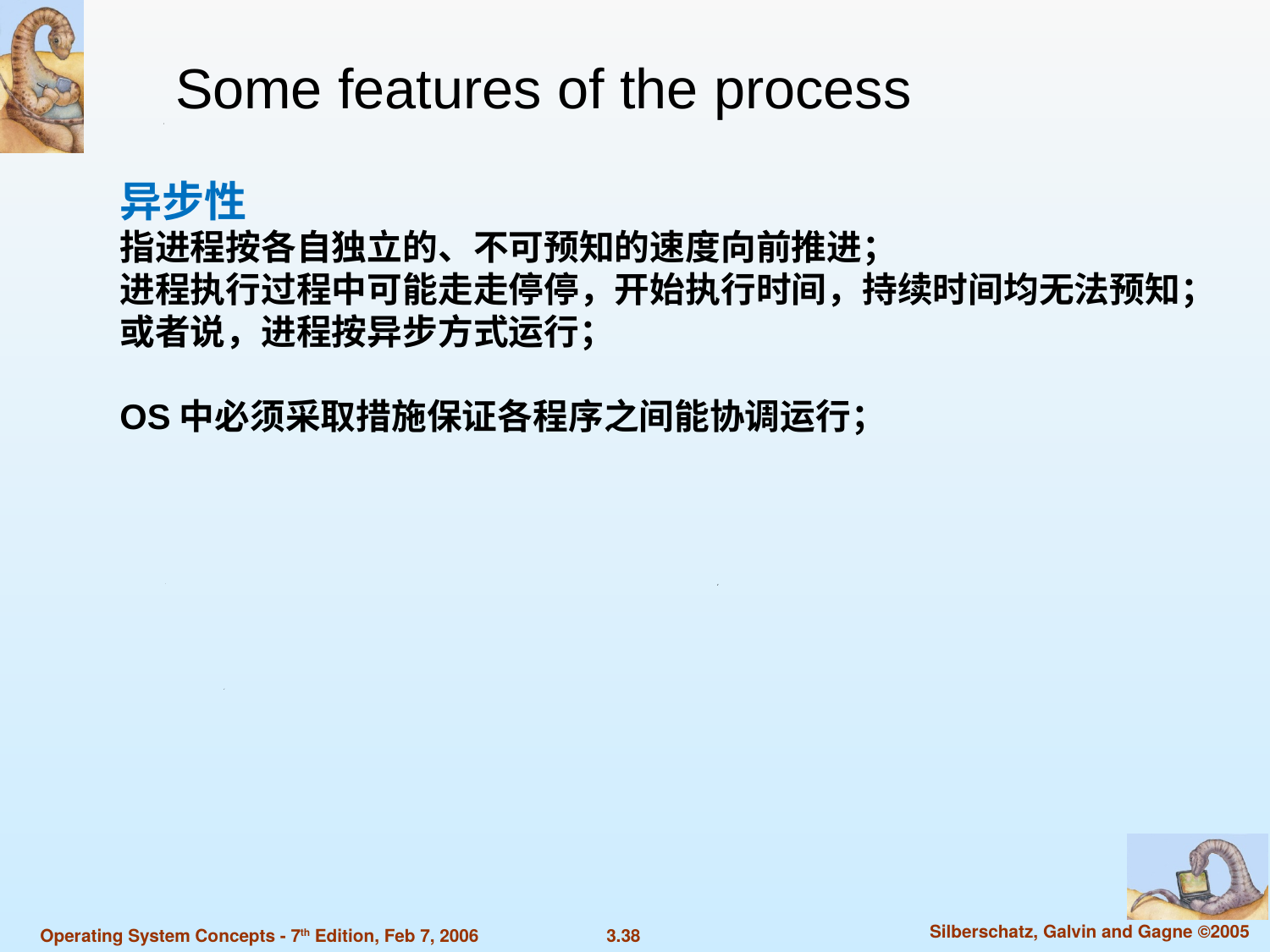

Some features of the process
异步性
指进程按各自独立的、不可预知的速度向前推进；
进程执行过程中可能走走停停，开始执行时间，持续时间均无法预知；
或者说，进程按异步方式运行；

OS中必须采取措施保证各程序之间能协调运行；